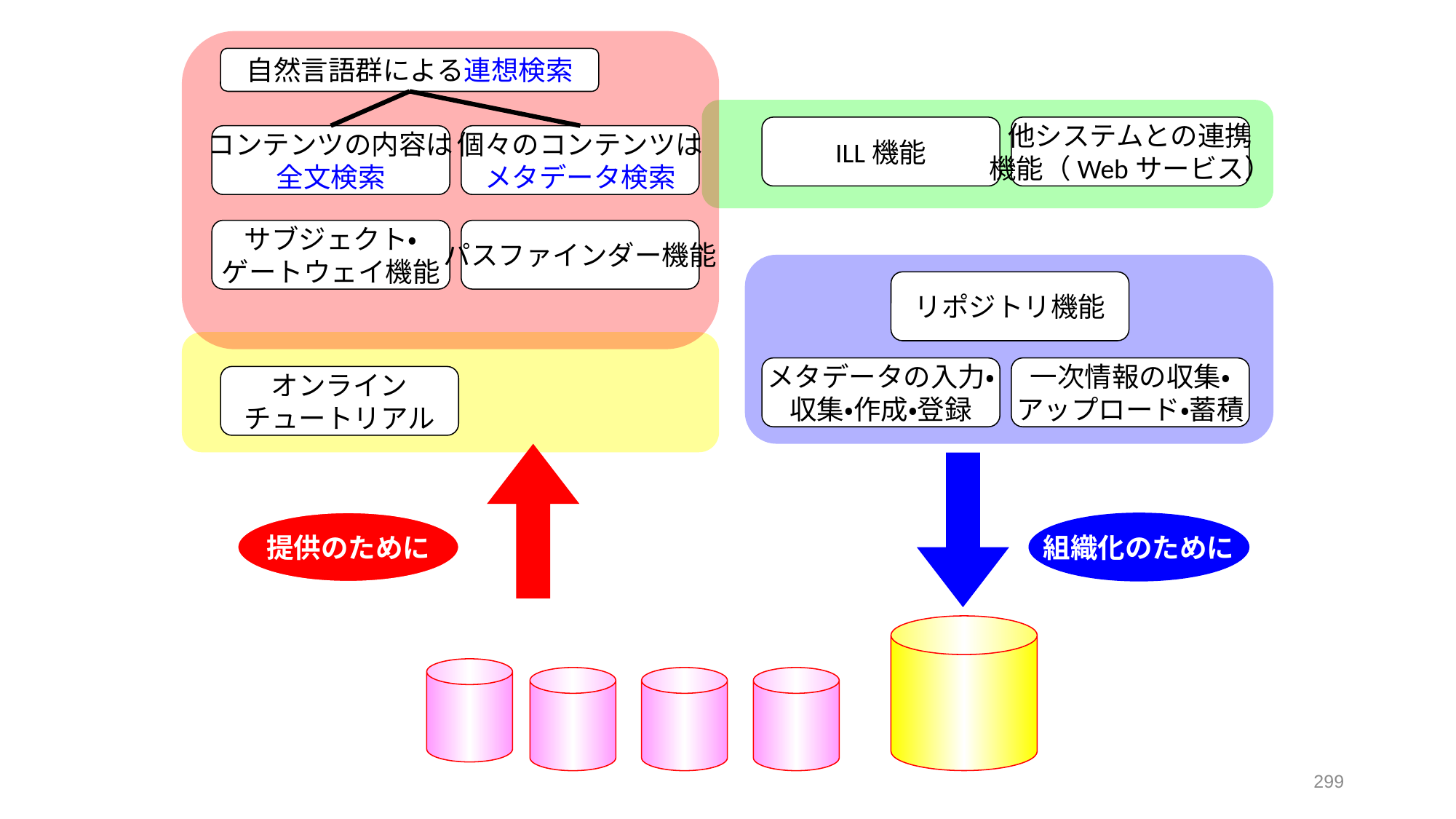

#

自然言語群による連想検索

ILL機能
他システムとの連携
機能（Webサービス）
コンテンツの内容は
全文検索
個々のコンテンツは
メタデータ検索
サブジェクト・
ゲートウェイ機能
パスファインダー機能

リポジトリ機能

メタデータの入力・
収集・作成・登録
一次情報の収集・
アップロード・蓄積
オンライン
チュートリアル

提供のために
組織化のために

299